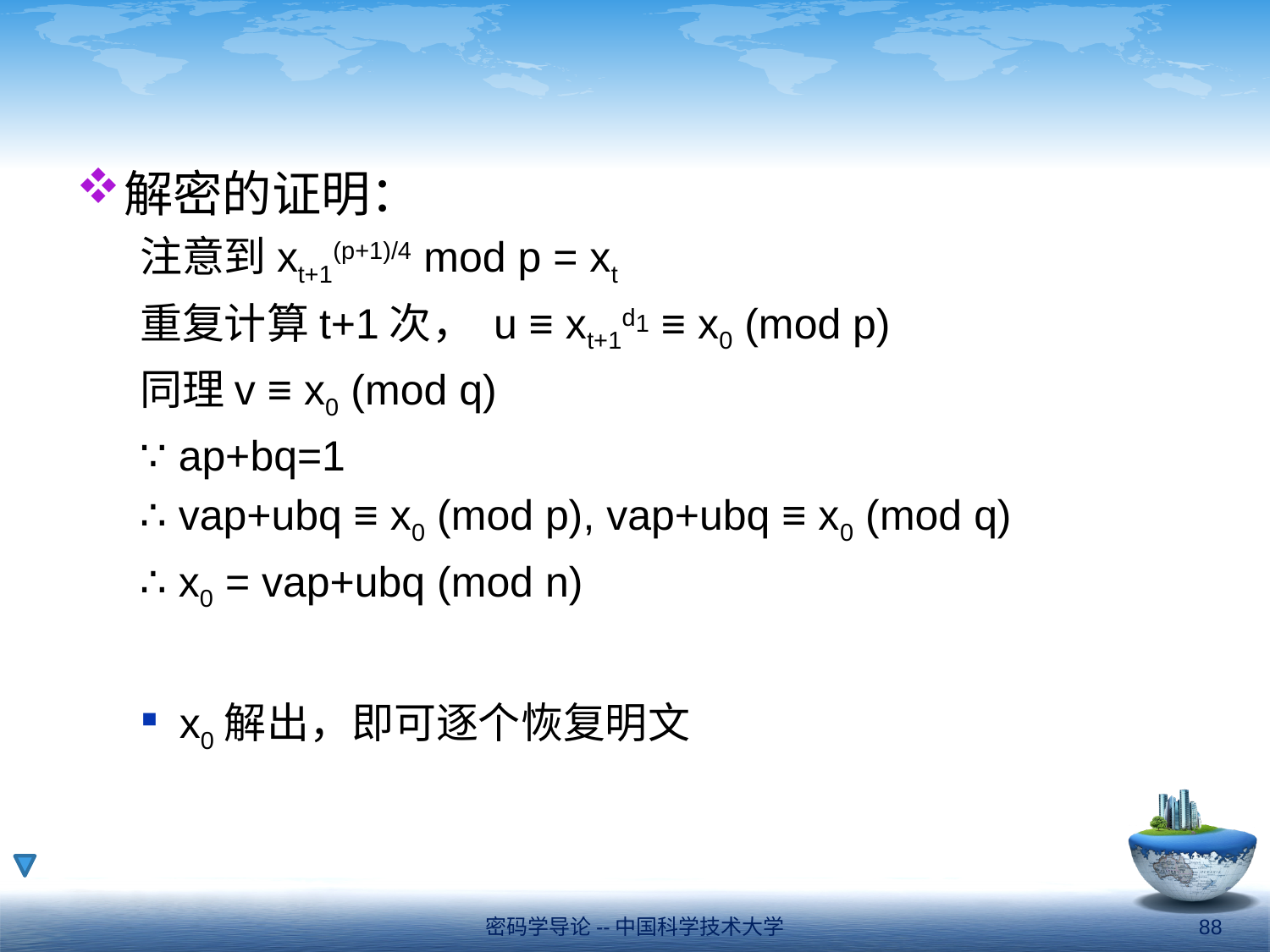

#
解密的证明：
注意到xt+1(p+1)/4 mod p = xt
重复计算t+1次， u ≡ xt+1d1 ≡ x0 (mod p)
同理v ≡ x0 (mod q)
∵ ap+bq=1
∴ vap+ubq ≡ x0 (mod p), vap+ubq ≡ x0 (mod q)
∴ x0 = vap+ubq (mod n)

x0解出，即可逐个恢复明文

密码学导论--中国科学技术大学
88